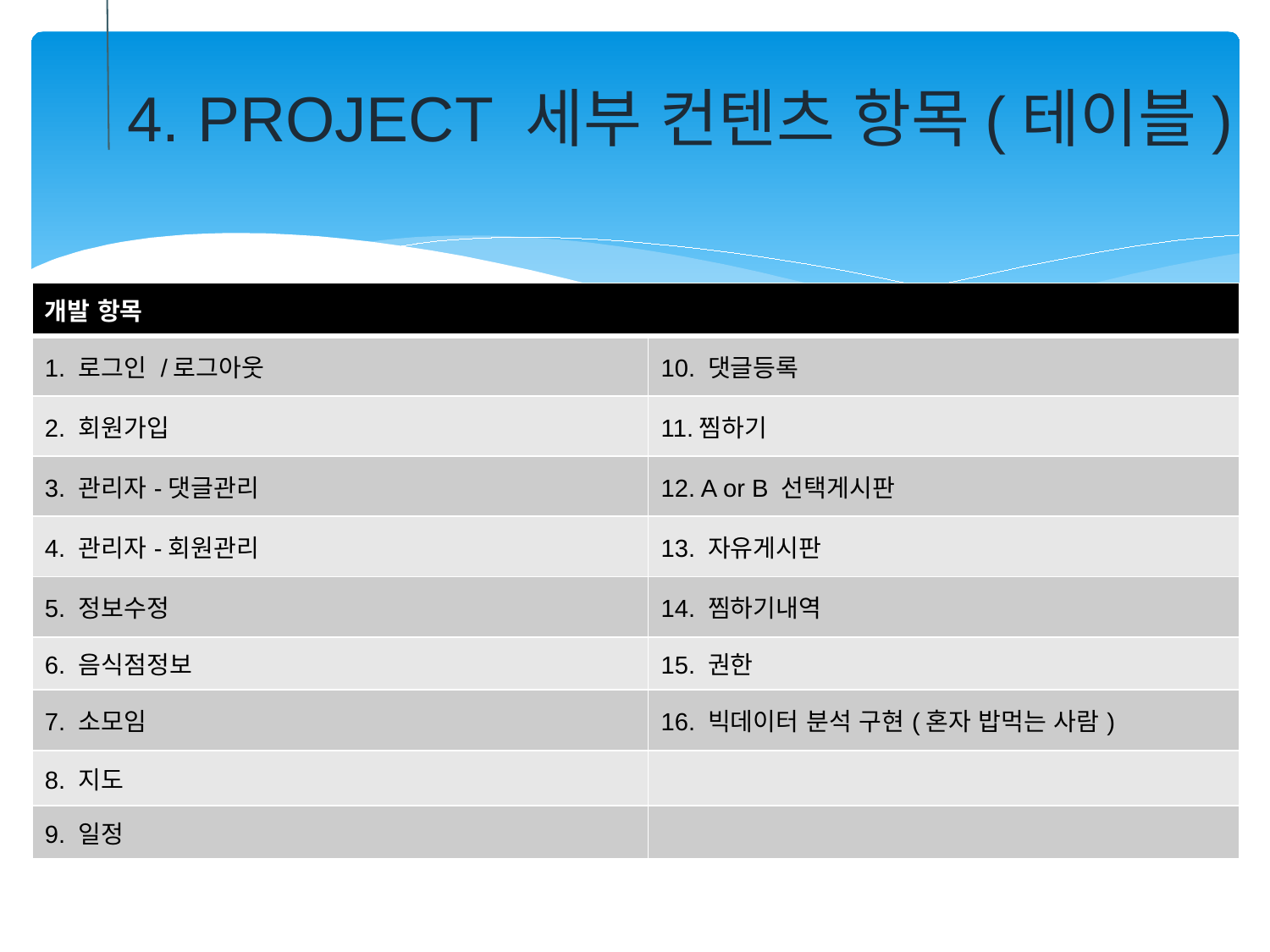

4. PROJECT 세부 컨텐츠 항목(테이블)
| 개발 항목 |  |
| --- | --- |
| 1. 로그인 /로그아웃 | 10. 댓글등록 |
| 2. 회원가입 | 11.찜하기 |
| 3. 관리자-댓글관리 | 12. A or B 선택게시판 |
| 4. 관리자-회원관리 | 13. 자유게시판 |
| 5. 정보수정 | 14. 찜하기내역 |
| 6. 음식점정보 | 15. 권한 |
| 7. 소모임 | 16. 빅데이터 분석 구현(혼자 밥먹는 사람) |
| 8. 지도 |  |
| 9. 일정 |  |